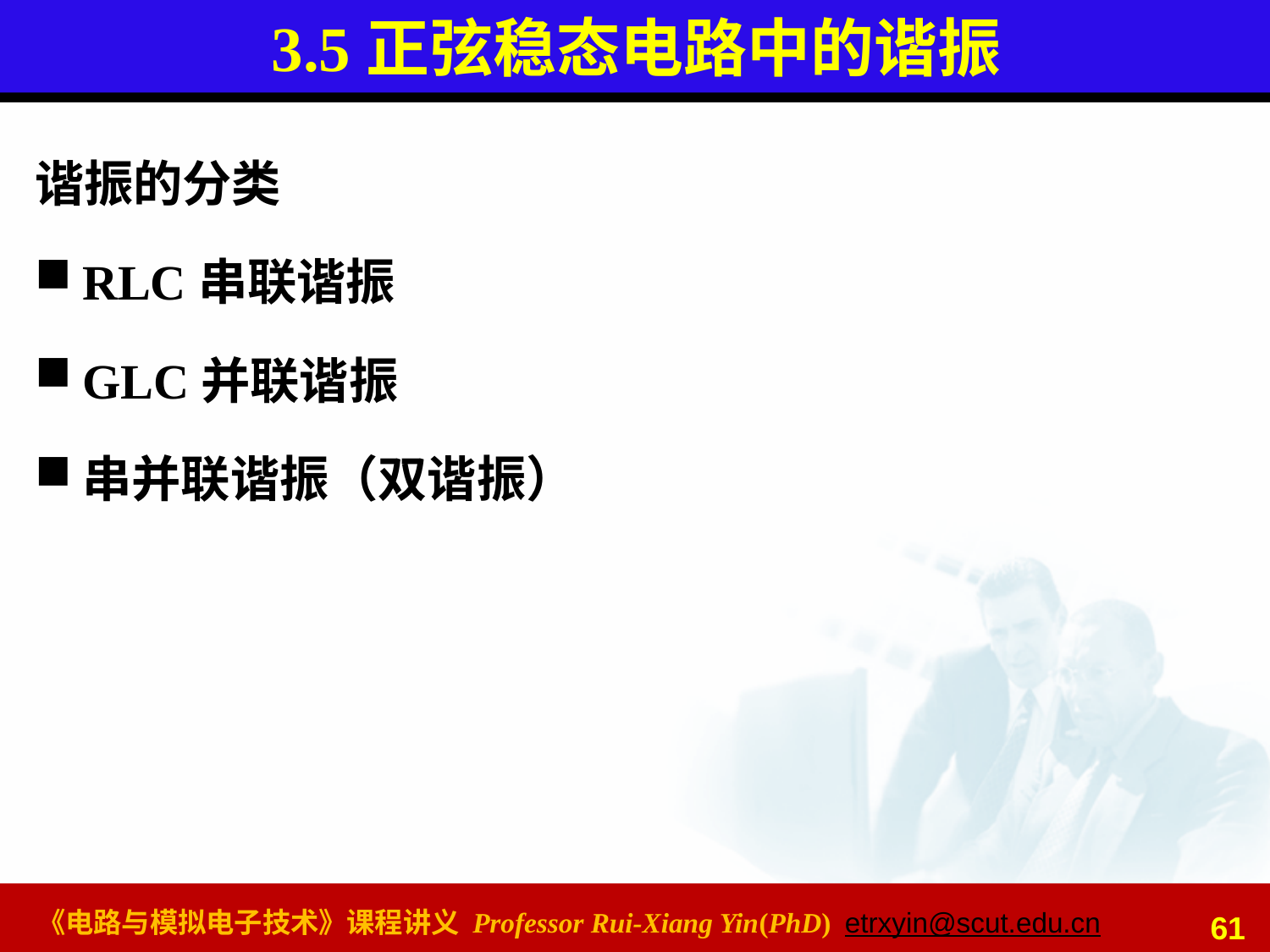

# 3.5正弦稳态电路中的谐振
谐振的分类
RLC串联谐振
GLC并联谐振
串并联谐振（双谐振）
61